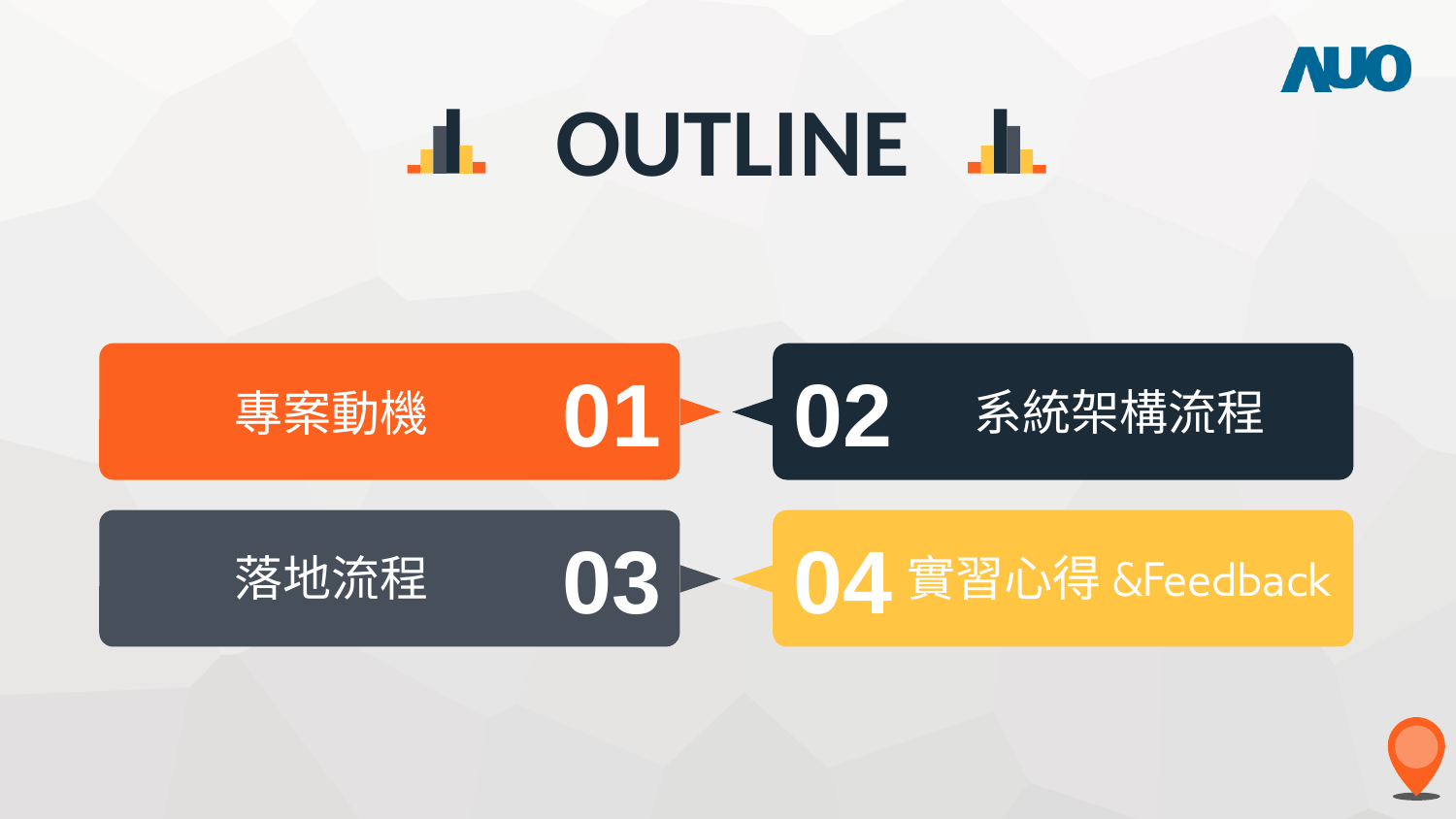

OUTLINE

01
02
系統架構流程
專案動機

03
04
落地流程
實習心得&Feedback